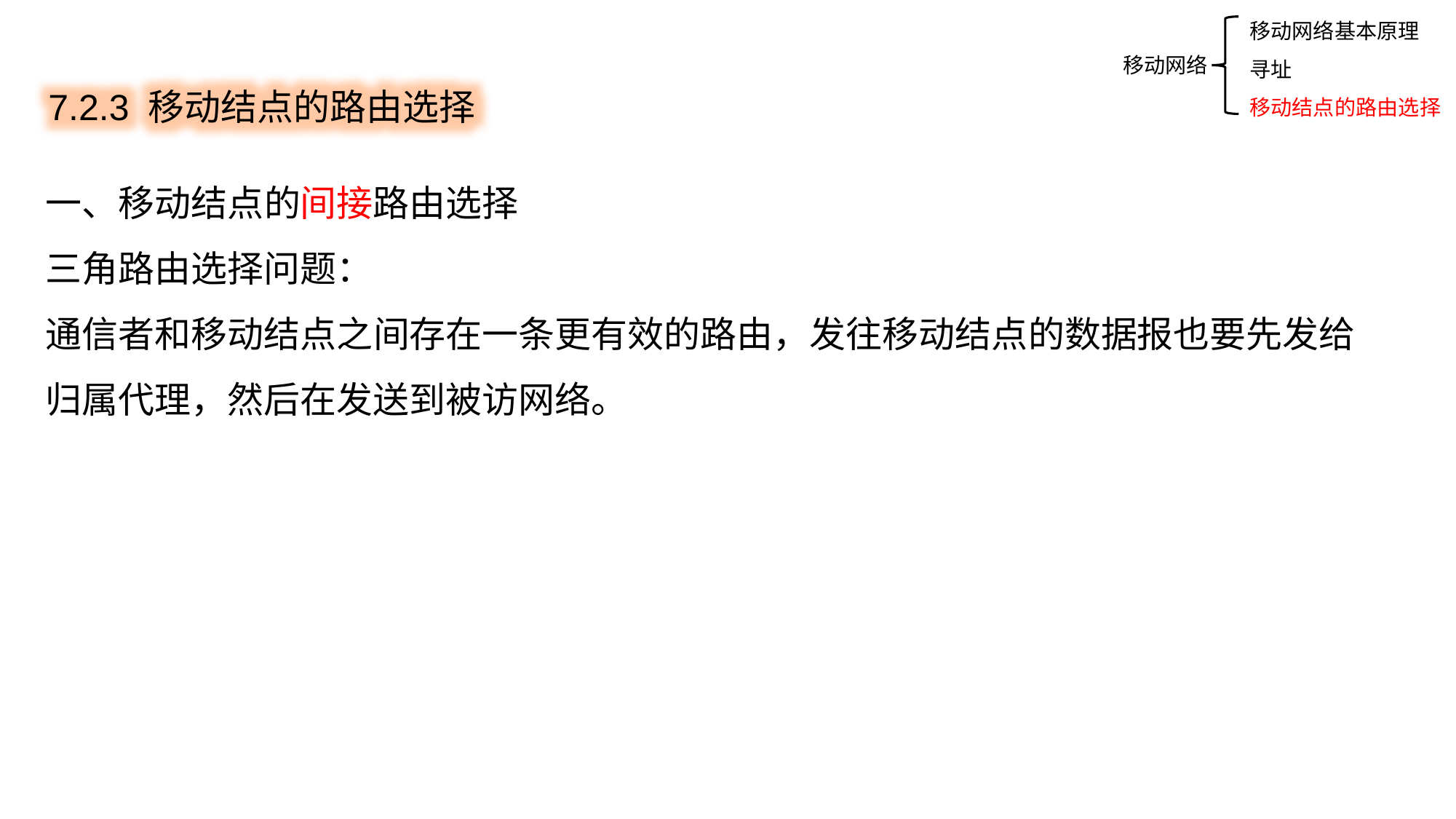

移动网络基本原理
寻址
移动结点的路由选择

7.2.3 移动结点的路由选择
移动网络
一、移动结点的间接路由选择
三角路由选择问题：
通信者和移动结点之间存在一条更有效的路由，发往移动结点的数据报也要先发给归属代理，然后在发送到被访网络。